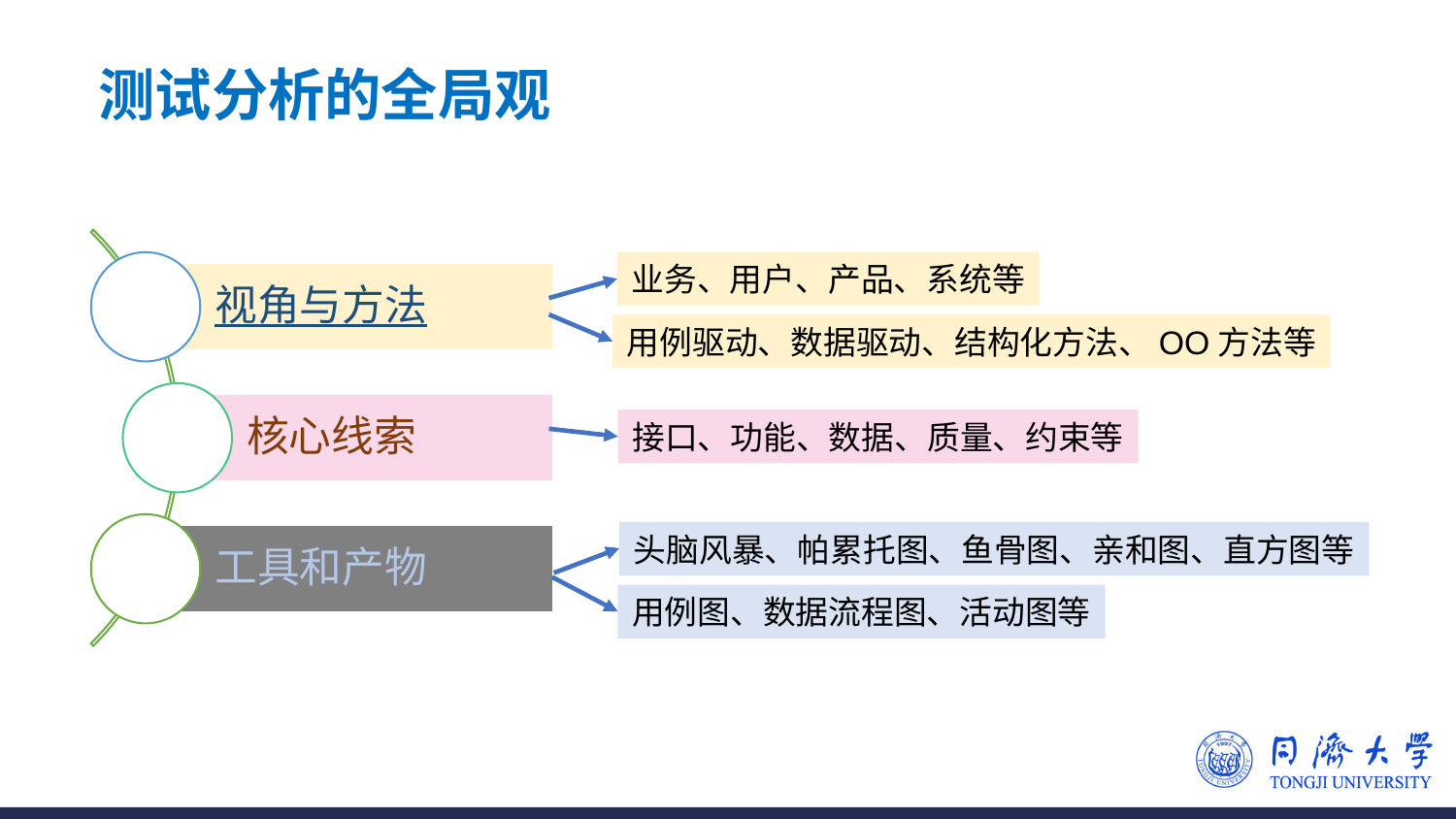

# 测试分析的全局观
视角与方法
核心线索
工具和产物
业务、用户、产品、系统等
用例驱动、数据驱动、结构化方法、OO方法等
接口、功能、数据、质量、约束等
头脑风暴、帕累托图、鱼骨图、亲和图、直方图等
用例图、数据流程图、活动图等